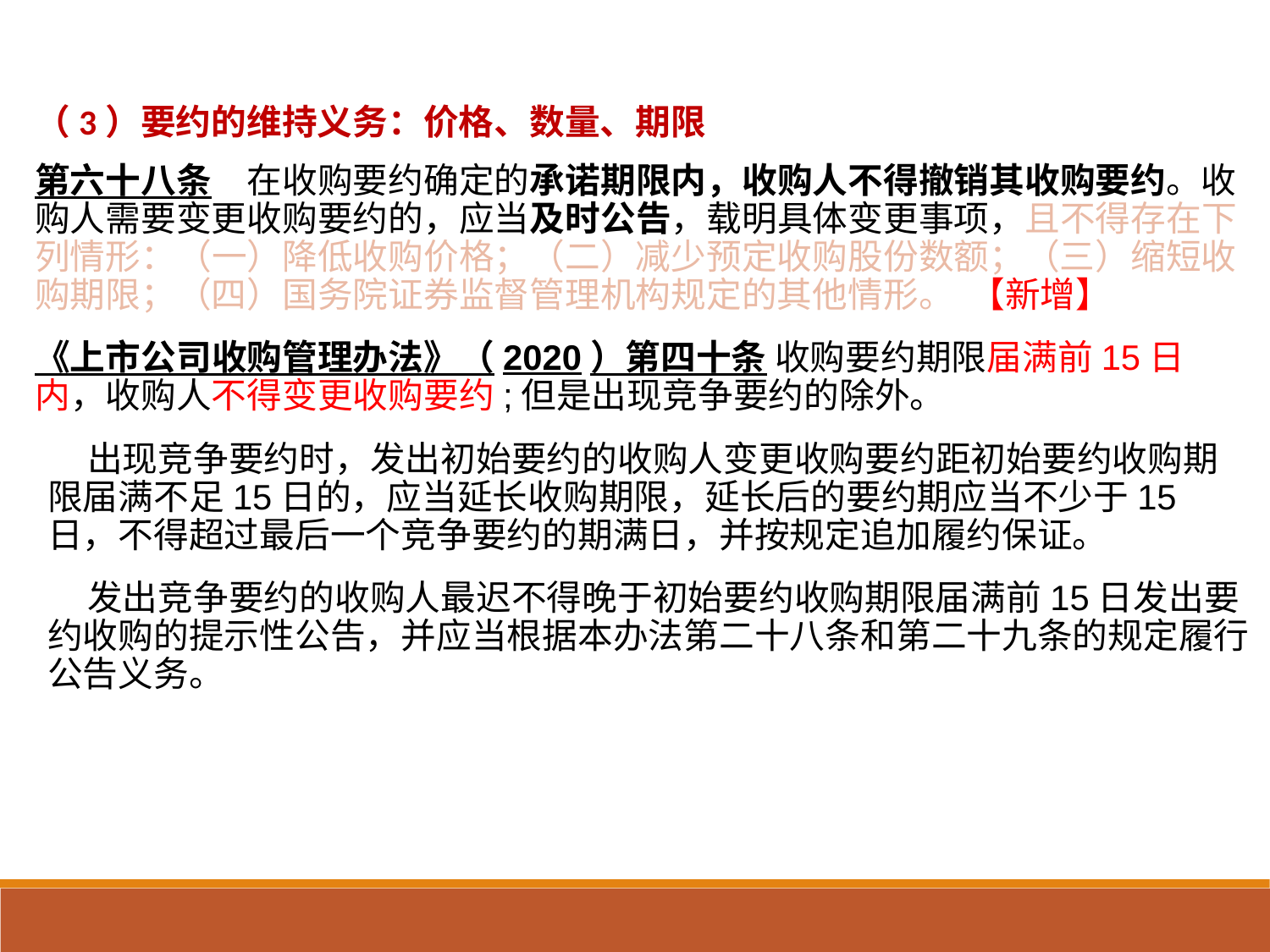

（3）要约的维持义务：价格、数量、期限
第六十八条　在收购要约确定的承诺期限内，收购人不得撤销其收购要约。收购人需要变更收购要约的，应当及时公告，载明具体变更事项，且不得存在下列情形：（一）降低收购价格；（二）减少预定收购股份数额；（三）缩短收购期限；（四）国务院证券监督管理机构规定的其他情形。  【新增】
《上市公司收购管理办法》（2020）第四十条 收购要约期限届满前15日内，收购人不得变更收购要约;但是出现竞争要约的除外。
    出现竞争要约时，发出初始要约的收购人变更收购要约距初始要约收购期限届满不足15日的，应当延长收购期限，延长后的要约期应当不少于15日，不得超过最后一个竞争要约的期满日，并按规定追加履约保证。
    发出竞争要约的收购人最迟不得晚于初始要约收购期限届满前15日发出要约收购的提示性公告，并应当根据本办法第二十八条和第二十九条的规定履行公告义务。